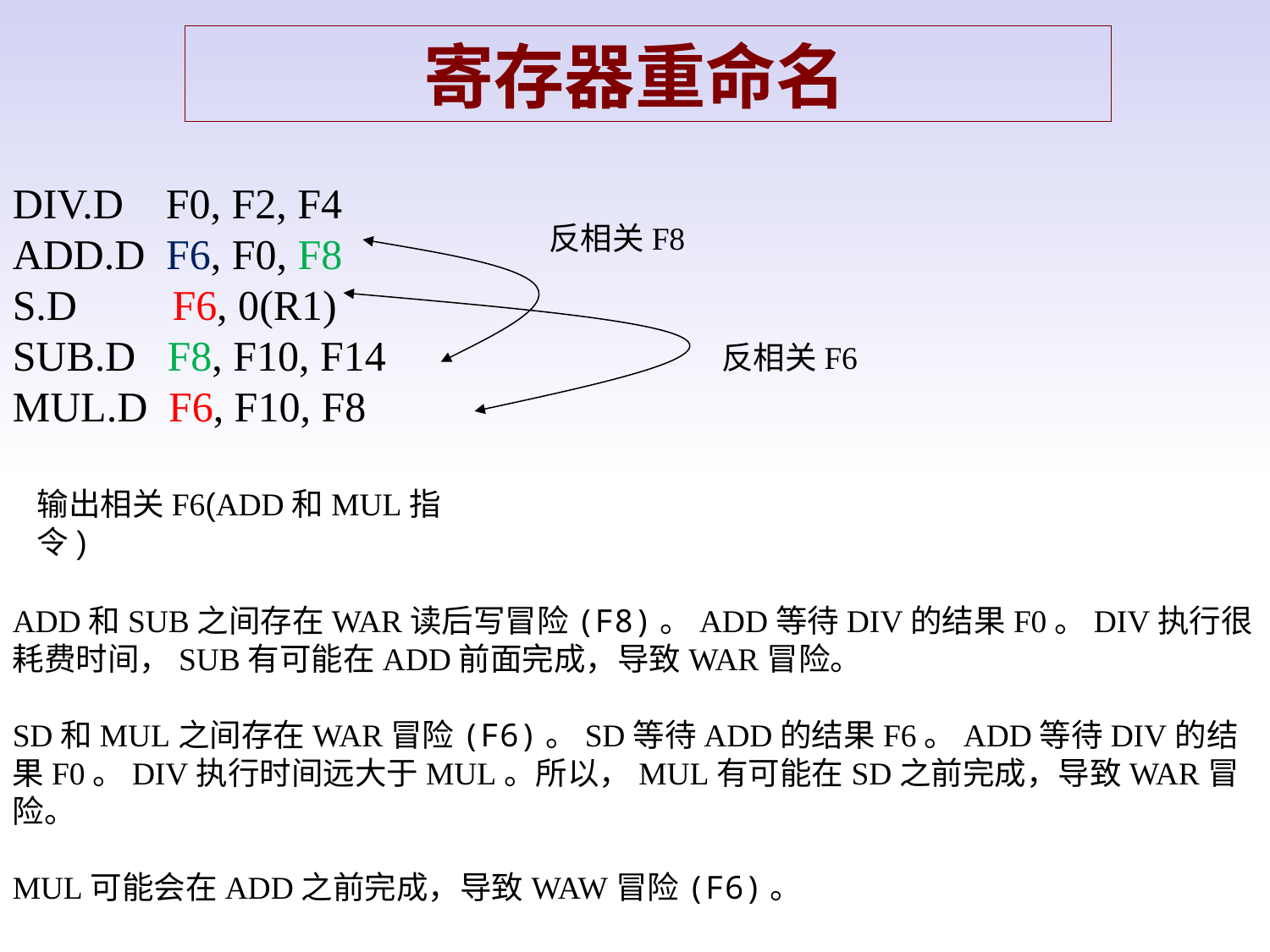

寄存器重命名
DIV.D    F0, F2, F4
ADD.D  F6, F0, F8
S.D         F6, 0(R1)
SUB.D   F8, F10, F14
MUL.D  F6, F10, F8

反相关F8

反相关F6
输出相关F6(ADD和MUL指令)
ADD和SUB之间存在WAR读后写冒险(F8)。ADD等待DIV的结果F0。DIV执行很耗费时间，SUB有可能在ADD前面完成，导致WAR冒险。

SD和MUL之间存在WAR冒险(F6)。SD等待ADD的结果F6。ADD等待DIV的结果F0。DIV执行时间远大于MUL。所以，MUL有可能在SD之前完成，导致WAR冒险。

MUL可能会在ADD之前完成，导致WAW冒险(F6)。